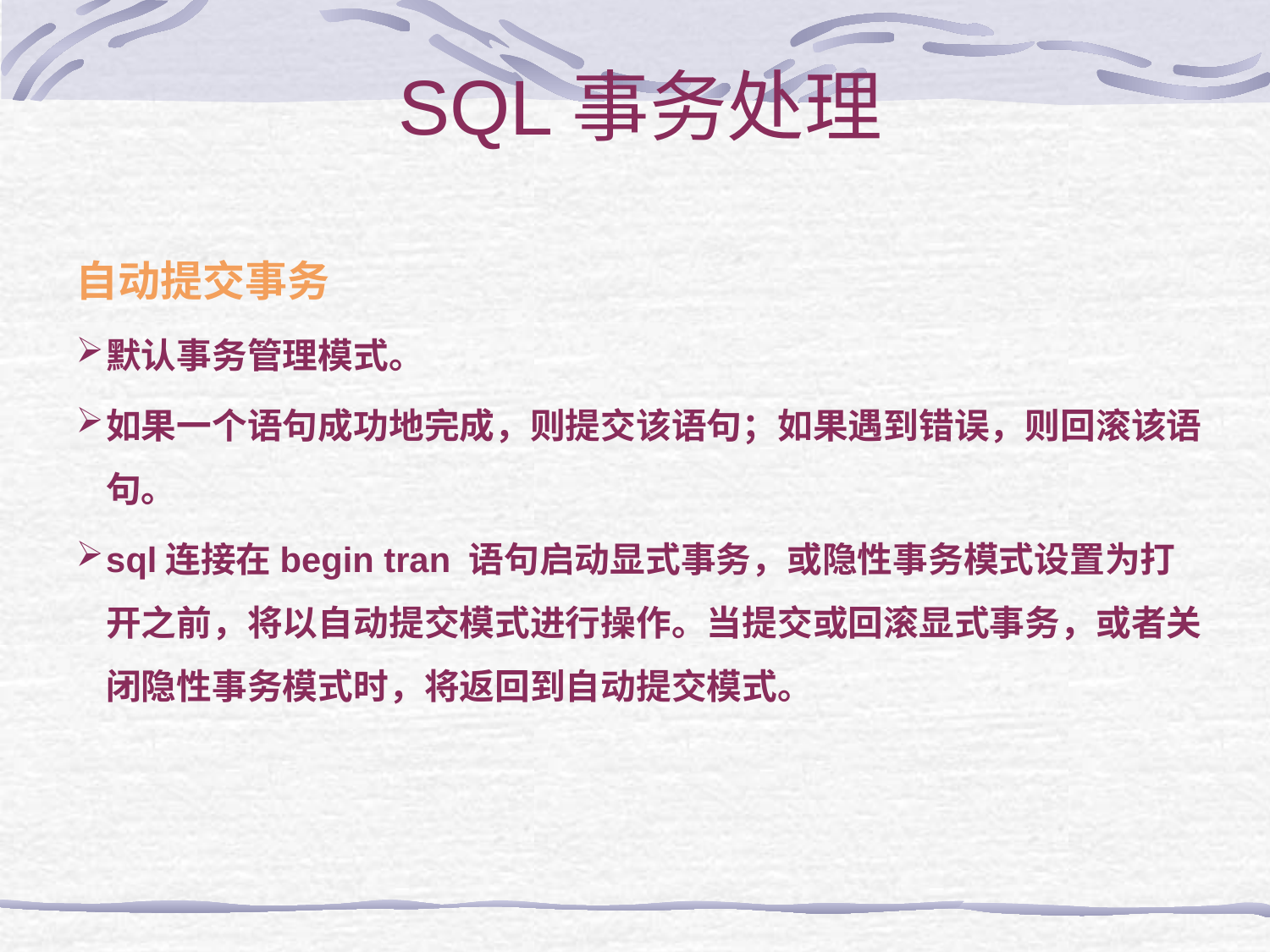

SQL事务处理
自动提交事务
默认事务管理模式。
如果一个语句成功地完成，则提交该语句；如果遇到错误，则回滚该语句。
sql连接在begin tran 语句启动显式事务，或隐性事务模式设置为打开之前，将以自动提交模式进行操作。当提交或回滚显式事务，或者关闭隐性事务模式时，将返回到自动提交模式。